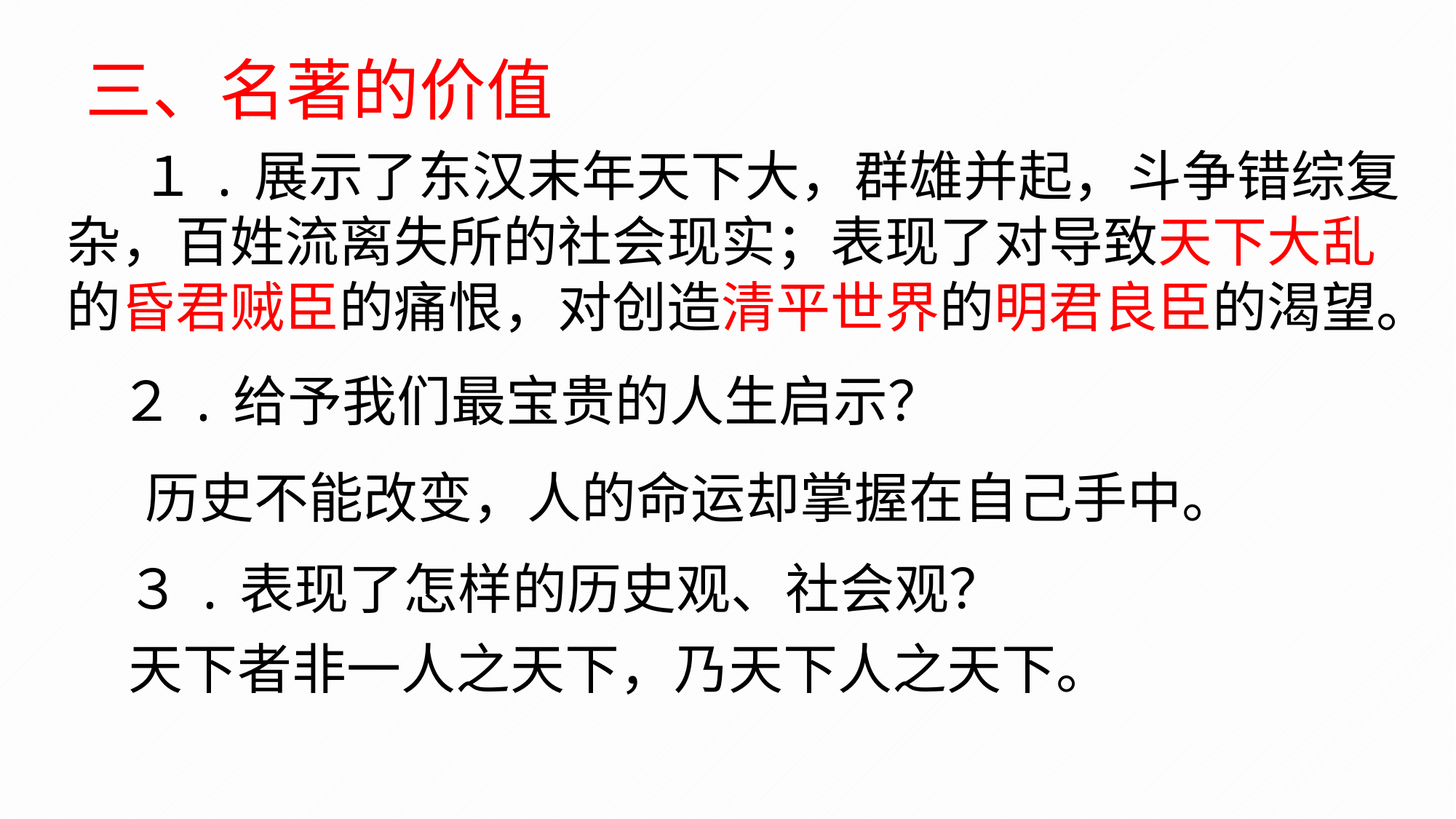

三、名著的价值
     １.展示了东汉末年天下大，群雄并起，斗争错综复杂，百姓流离失所的社会现实；表现了对导致天下大乱的昏君贼臣的痛恨，对创造清平世界的明君良臣的渴望。
      ２.给予我们最宝贵的人生启示？
    历史不能改变，人的命运却掌握在自己手中。
  ３.表现了怎样的历史观、社会观？
     天下者非一人之天下，乃天下人之天下。